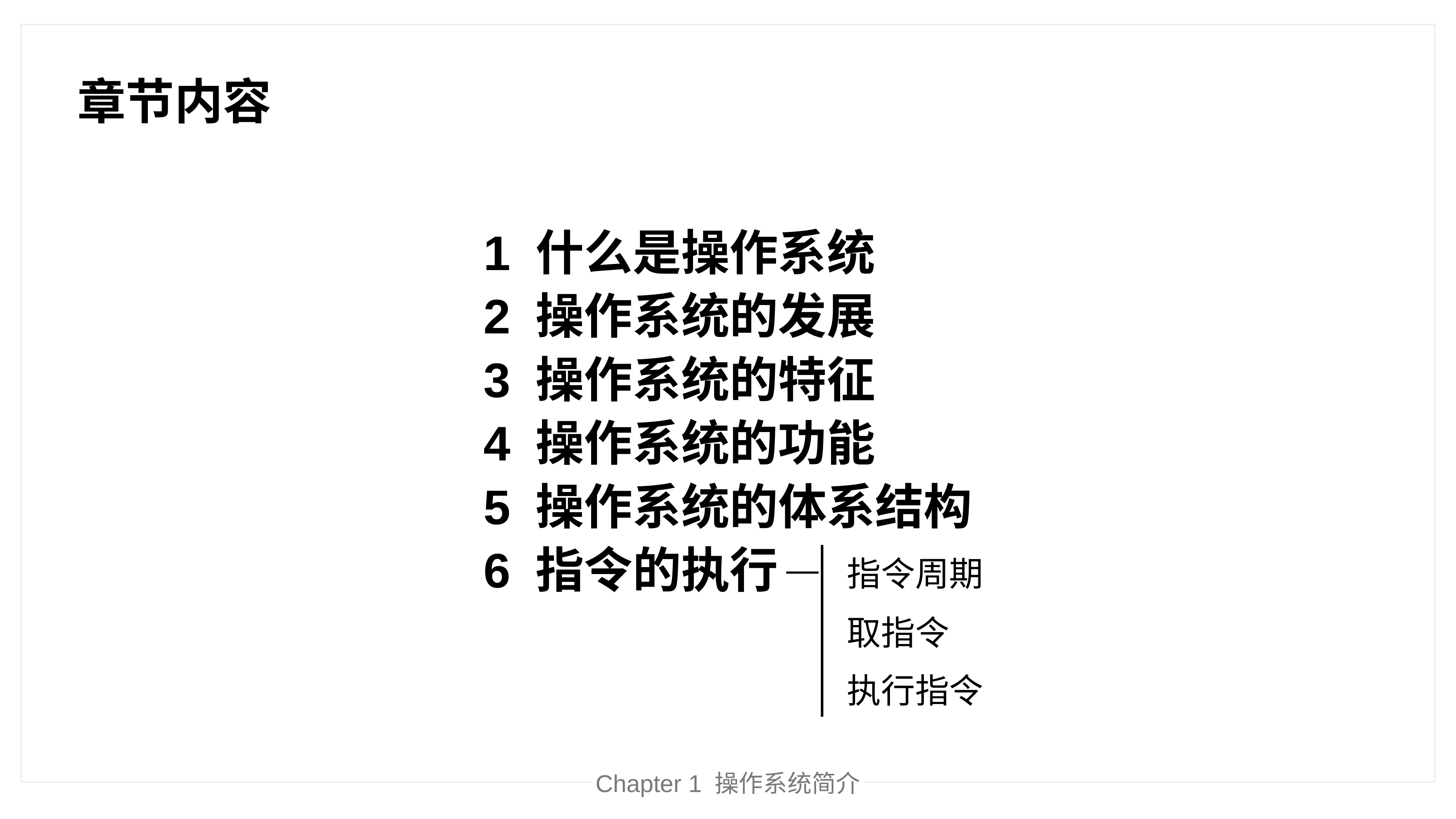

章节内容
1 什么是操作系统
2 操作系统的发展
3 操作系统的特征
4 操作系统的功能
5 操作系统的体系结构
6 指令的执行
指令周期

取指令
执行指令
Chapter 1 操作系统简介